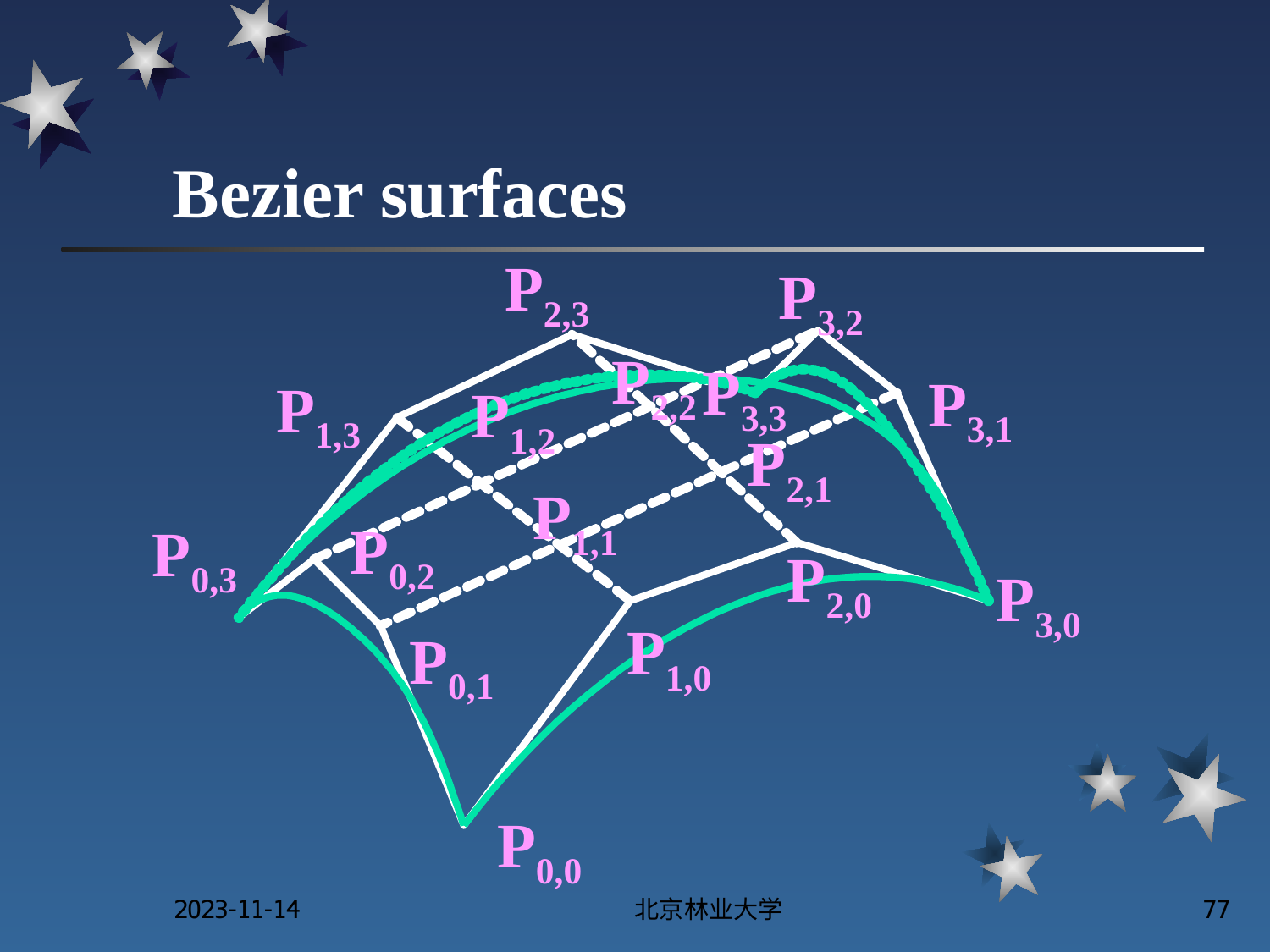

# Bezier surfaces
P2,3
P3,2

P2,2
P3,3
P3,1
P1,3

P1,2

P2,1

P1,1
P0,2
P0,3
P2,0
P3,0

P1,0
P0,1
P0,0
2023-11-14
北京林业大学
77